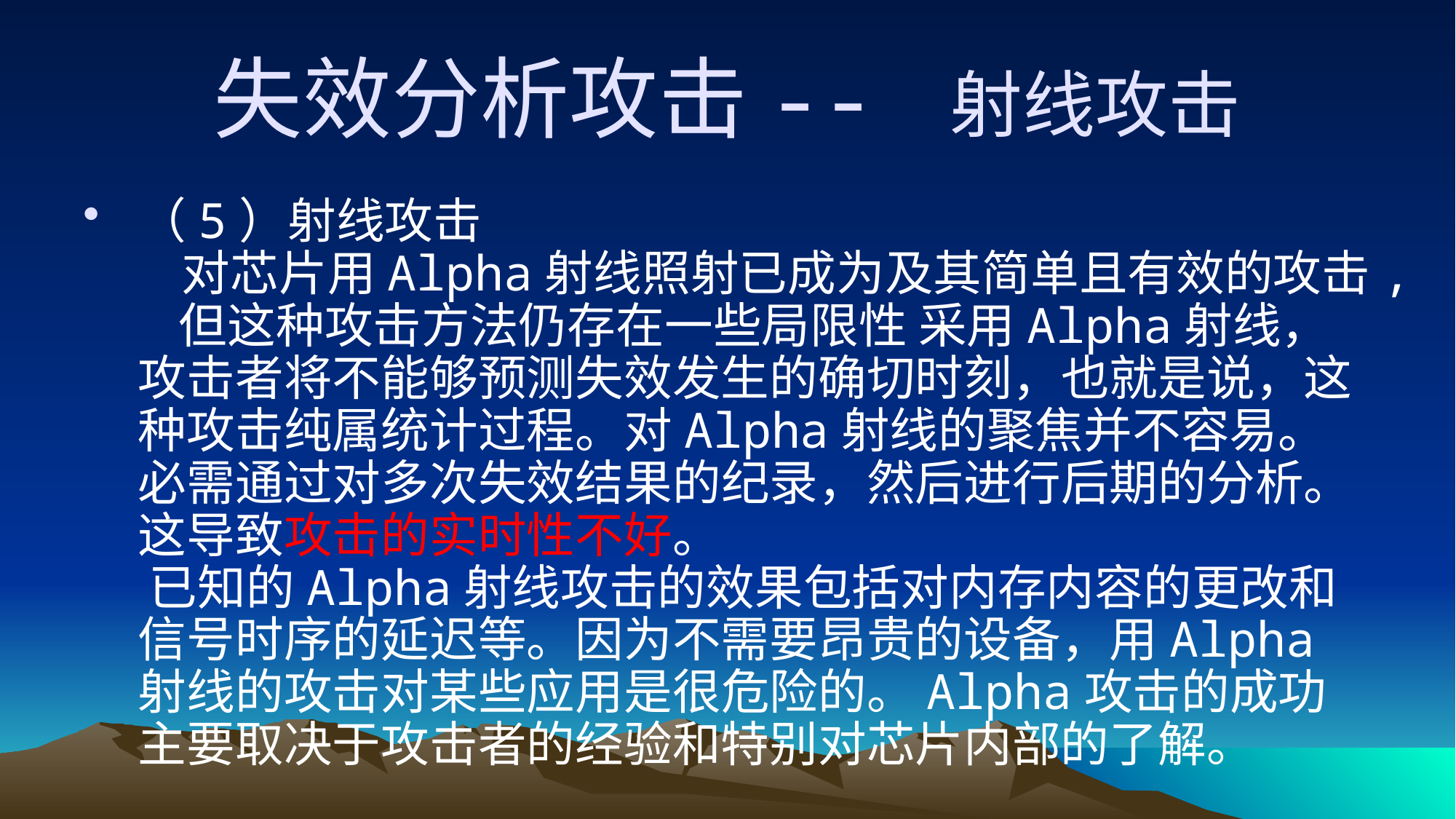

# 失效分析攻击-- 射线攻击
（5）射线攻击 
    对芯片用Alpha射线照射已成为及其简单且有效的攻击, 但这种攻击方法仍存在一些局限性 采用Alpha射线，攻击者将不能够预测失效发生的确切时刻，也就是说，这种攻击纯属统计过程。对Alpha射线的聚焦并不容易。必需通过对多次失效结果的纪录，然后进行后期的分析。这导致攻击的实时性不好。 
 已知的Alpha射线攻击的效果包括对内存内容的更改和信号时序的延迟等。因为不需要昂贵的设备，用Alpha射线的攻击对某些应用是很危险的。Alpha攻击的成功主要取决于攻击者的经验和特别对芯片内部的了解。